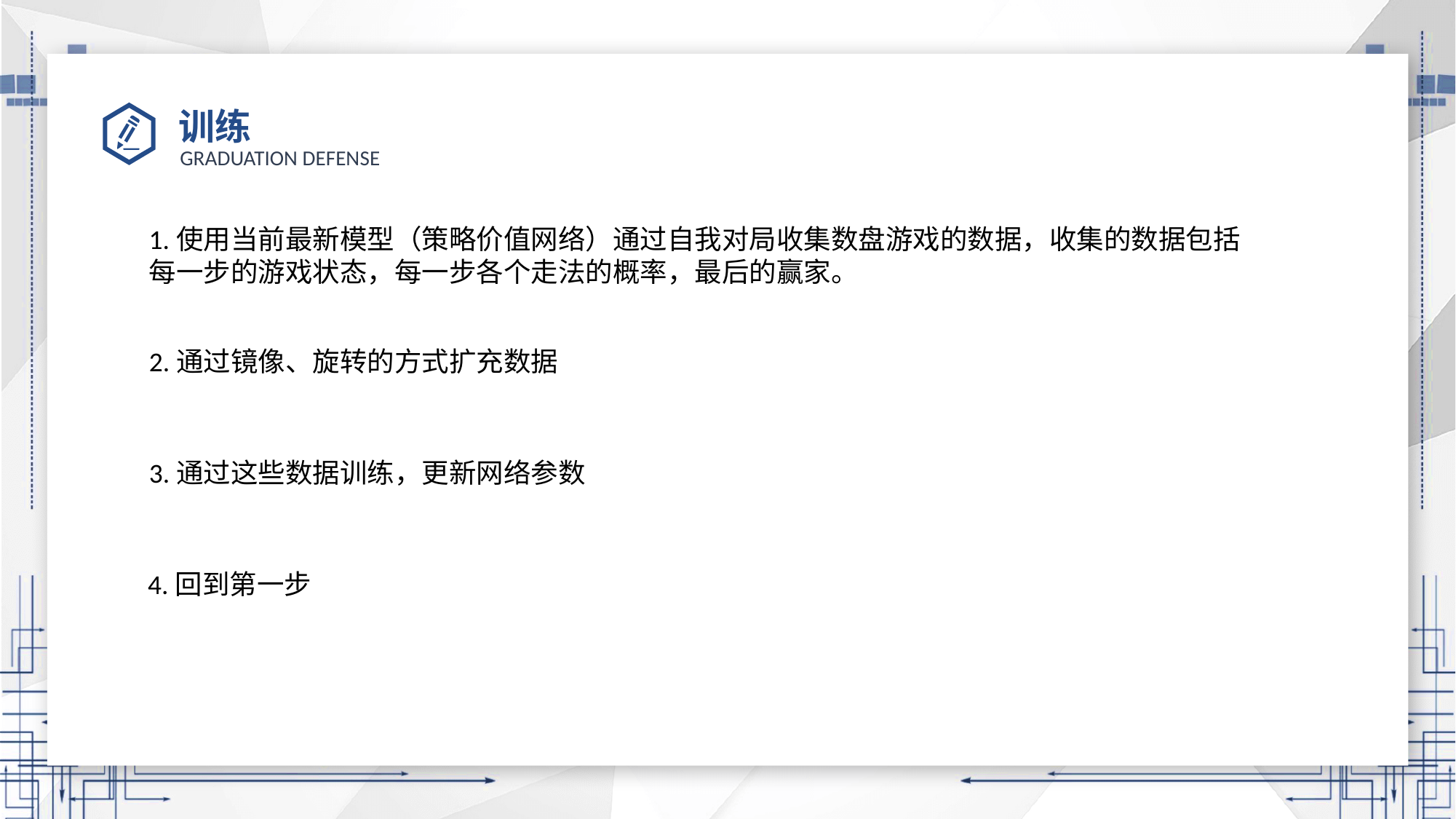

# 训练
1.使用当前最新模型（策略价值网络）通过自我对局收集数盘游戏的数据，收集的数据包括
每一步的游戏状态，每一步各个走法的概率，最后的赢家。
2.通过镜像、旋转的方式扩充数据
3.通过这些数据训练，更新网络参数
4.回到第一步